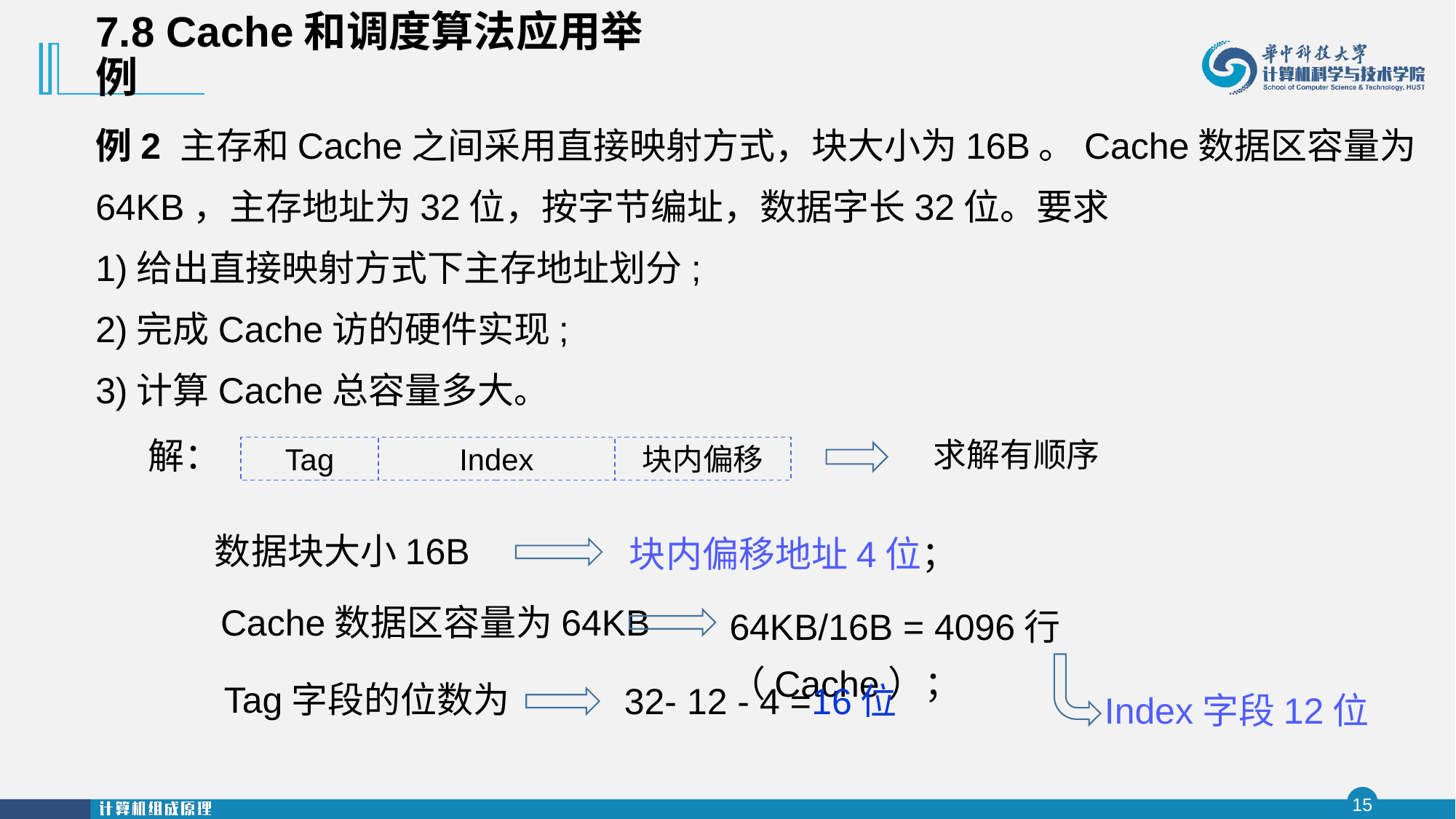

7.8 Cache和调度算法应用举例
例2 主存和Cache之间采用直接映射方式，块大小为16B。Cache数据区容量为64KB，主存地址为32位，按字节编址，数据字长32位。要求
1)给出直接映射方式下主存地址划分;
2)完成Cache访的硬件实现;
3)计算Cache总容量多大。
解：
求解有顺序
Tag
Index
块内偏移

块内偏移地址4位；

          数据块大小16B
64KB/16B = 4096行（Cache）；

 Cache数据区容量为64KB

Index字段12位
  Tag字段的位数为
32- 12 - 4 =16位